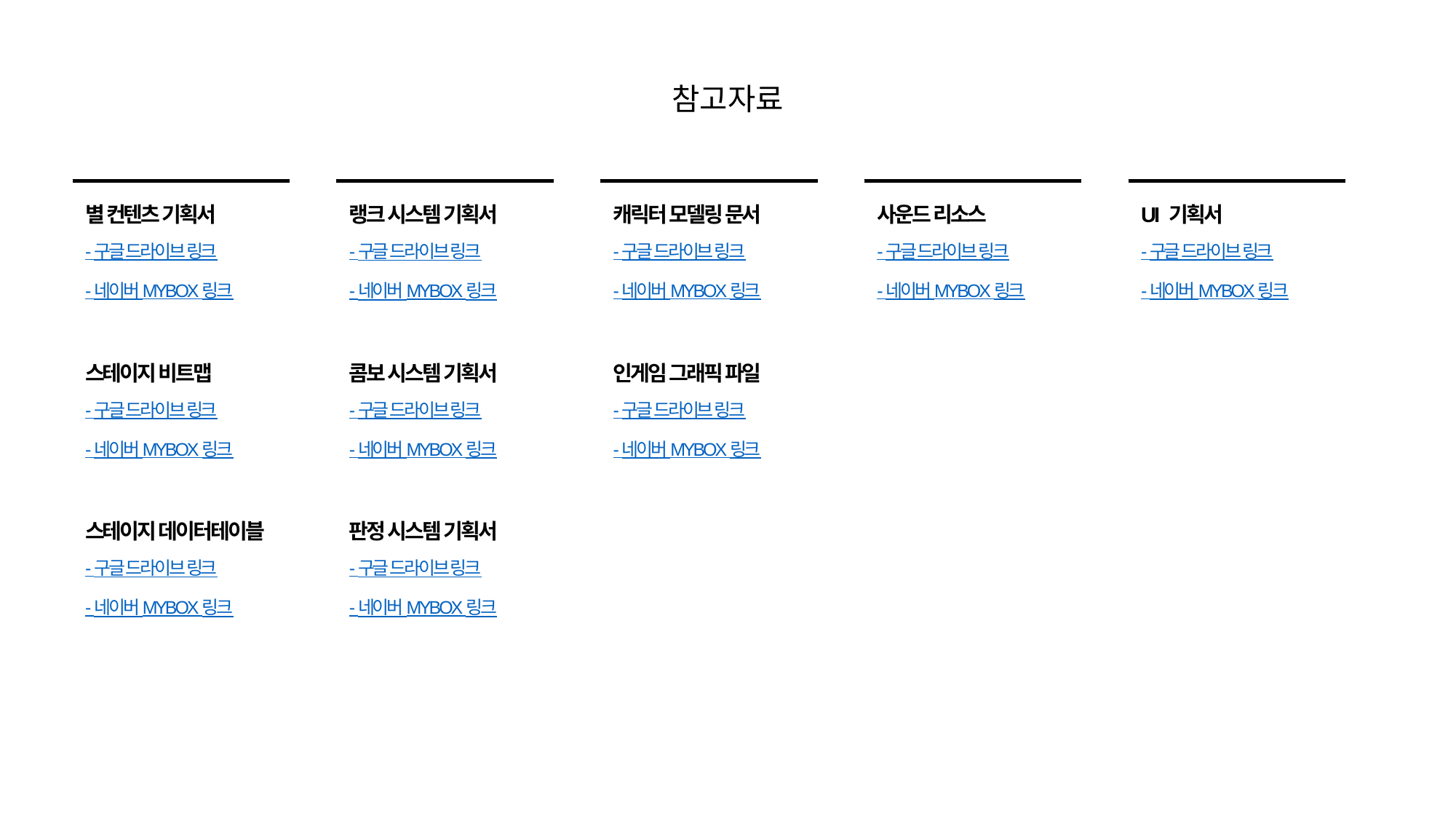

참고자료
별 컨텐츠 기획서
- 구글 드라이브 링크
- 네이버 MYBOX 링크
UI 기획서
- 구글 드라이브 링크
- 네이버 MYBOX 링크
캐릭터 모델링 문서
- 구글 드라이브 링크
- 네이버 MYBOX 링크
사운드 리소스
- 구글 드라이브 링크
- 네이버 MYBOX 링크
랭크 시스템 기획서
- 구글 드라이브 링크
- 네이버 MYBOX 링크
스테이지 비트맵
- 구글 드라이브 링크
- 네이버 MYBOX 링크
인게임 그래픽 파일
- 구글 드라이브 링크
- 네이버 MYBOX 링크
콤보 시스템 기획서
- 구글 드라이브 링크
- 네이버 MYBOX 링크
스테이지 데이터테이블
- 구글 드라이브 링크
- 네이버 MYBOX 링크
판정 시스템 기획서
- 구글 드라이브 링크
- 네이버 MYBOX 링크